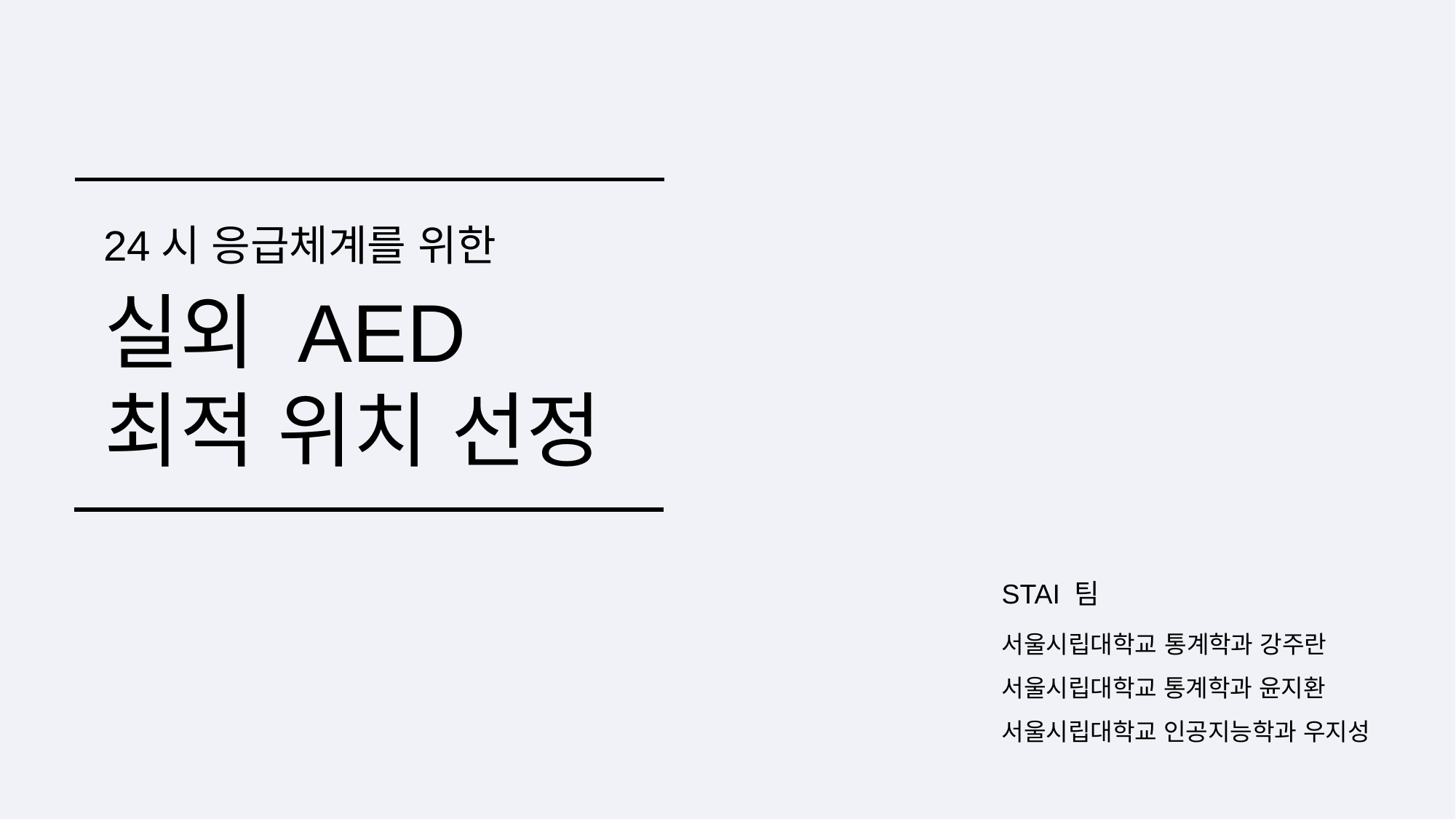

24시 응급체계를 위한
실외 AED
최적 위치 선정
STAI 팀
서울시립대학교 통계학과 강주란
서울시립대학교 통계학과 윤지환
서울시립대학교 인공지능학과 우지성